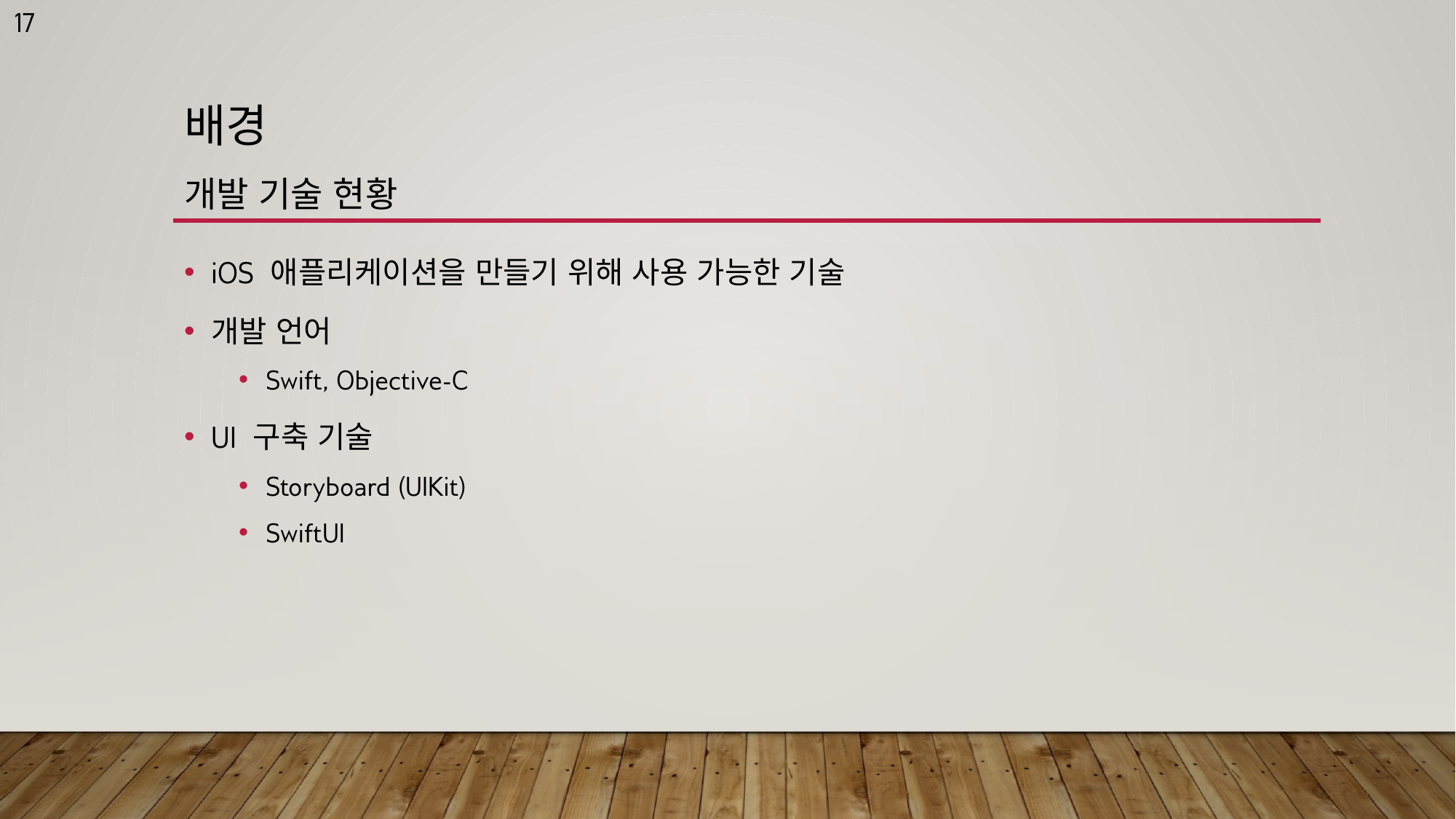

17
# 배경 개발 기술 현황
iOS 애플리케이션을 만들기 위해 사용 가능한 기술
개발 언어
Swift, Objective-C
UI 구축 기술
Storyboard (UIKit)
SwiftUI